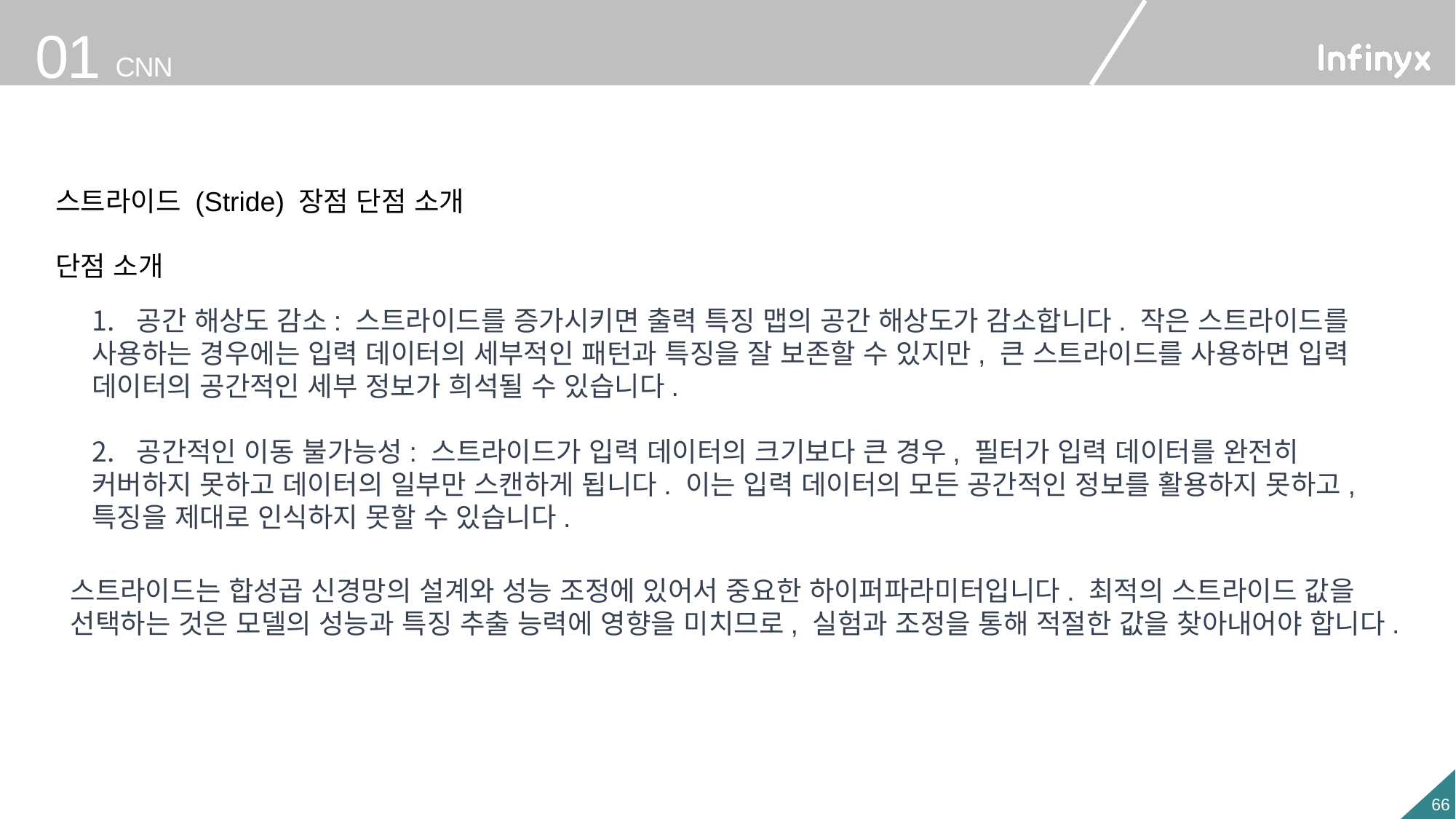

스트라이드 (Stride) 장점 단점 소개
단점 소개
  공간 해상도 감소: 스트라이드를 증가시키면 출력 특징 맵의 공간 해상도가 감소합니다. 작은 스트라이드를 사용하는 경우에는 입력 데이터의 세부적인 패턴과 특징을 잘 보존할 수 있지만, 큰 스트라이드를 사용하면 입력 데이터의 공간적인 세부 정보가 희석될 수 있습니다.

  공간적인 이동 불가능성: 스트라이드가 입력 데이터의 크기보다 큰 경우, 필터가 입력 데이터를 완전히 커버하지 못하고 데이터의 일부만 스캔하게 됩니다. 이는 입력 데이터의 모든 공간적인 정보를 활용하지 못하고, 특징을 제대로 인식하지 못할 수 있습니다.
스트라이드는 합성곱 신경망의 설계와 성능 조정에 있어서 중요한 하이퍼파라미터입니다. 최적의 스트라이드 값을 선택하는 것은 모델의 성능과 특징 추출 능력에 영향을 미치므로, 실험과 조정을 통해 적절한 값을 찾아내어야 합니다.